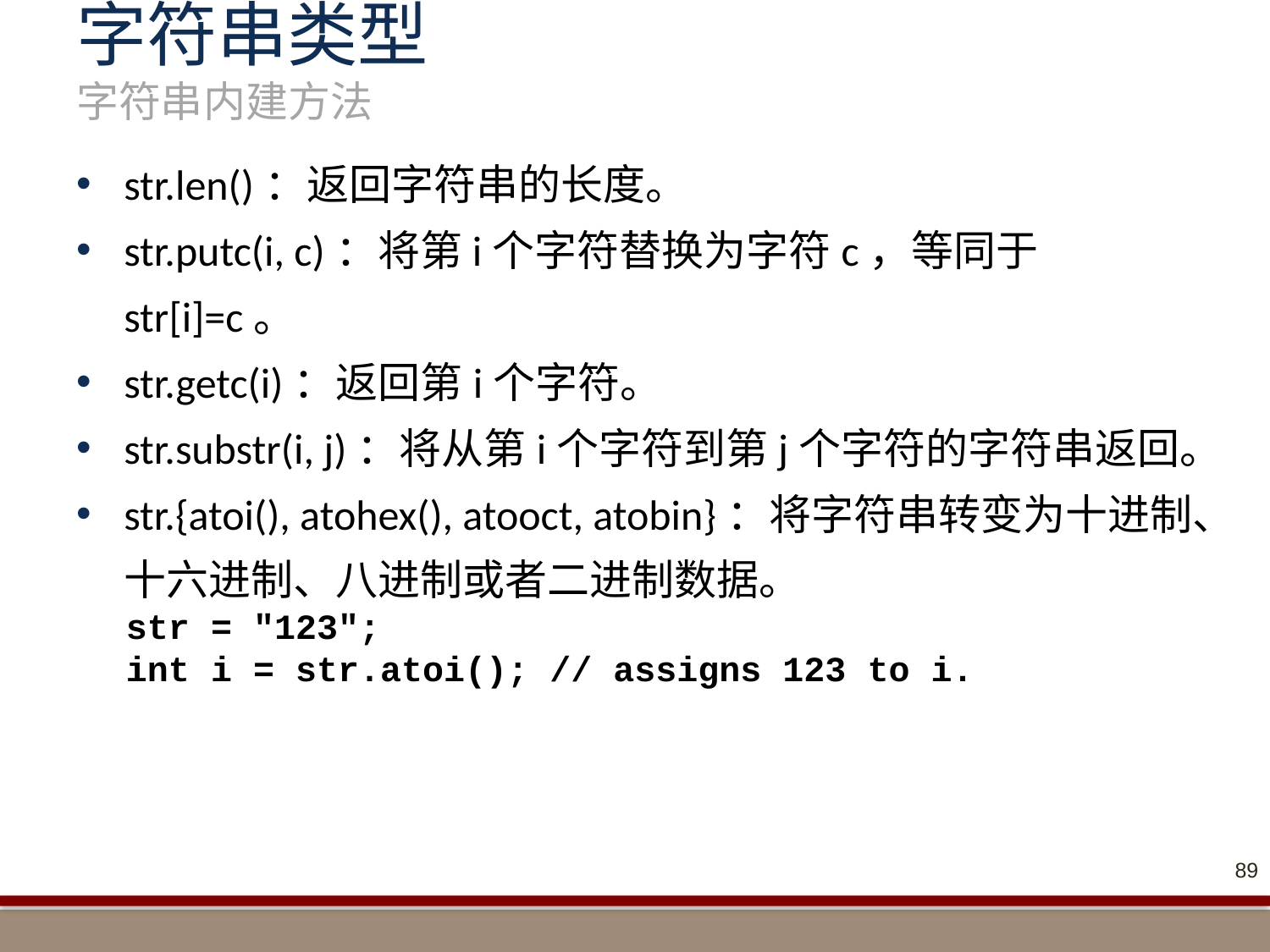

# 字符串类型 字符串内建方法
str.len()：返回字符串的长度。
str.putc(i, c)：将第i个字符替换为字符c，等同于str[i]=c。
str.getc(i)：返回第i个字符。
str.substr(i, j)：将从第i个字符到第j个字符的字符串返回。
str.{atoi(), atohex(), atooct, atobin}：将字符串转变为十进制、十六进制、八进制或者二进制数据。
str = "123";
int i = str.atoi(); // assigns 123 to i.
89